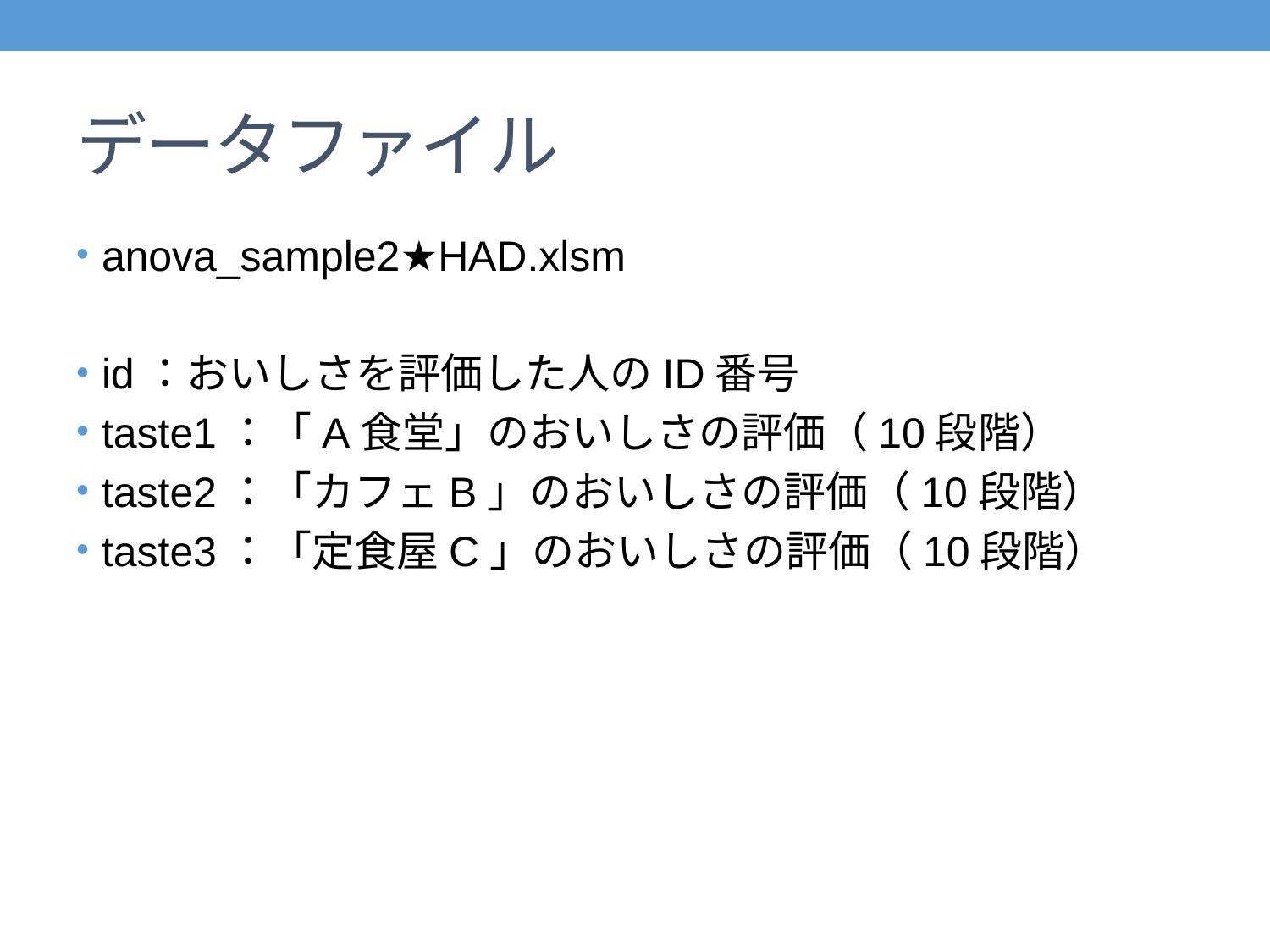

# データファイル
anova_sample2★HAD.xlsm

id：おいしさを評価した人のID番号
taste1：「A食堂」のおいしさの評価（10段階）
taste2：「カフェB」のおいしさの評価（10段階）
taste3：「定食屋C」のおいしさの評価（10段階）